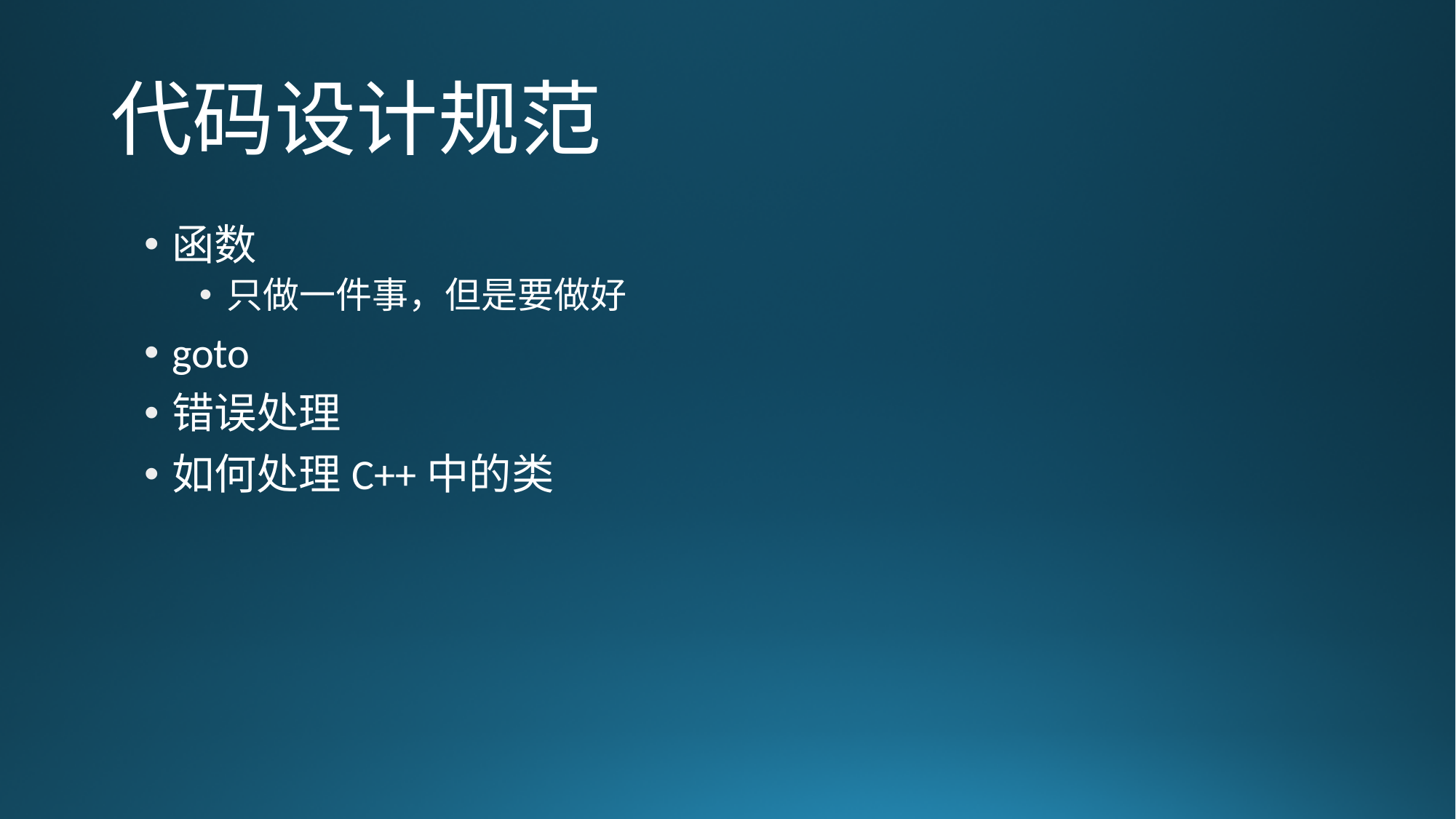

# 代码设计规范
函数
只做一件事，但是要做好
goto
错误处理
如何处理C++中的类